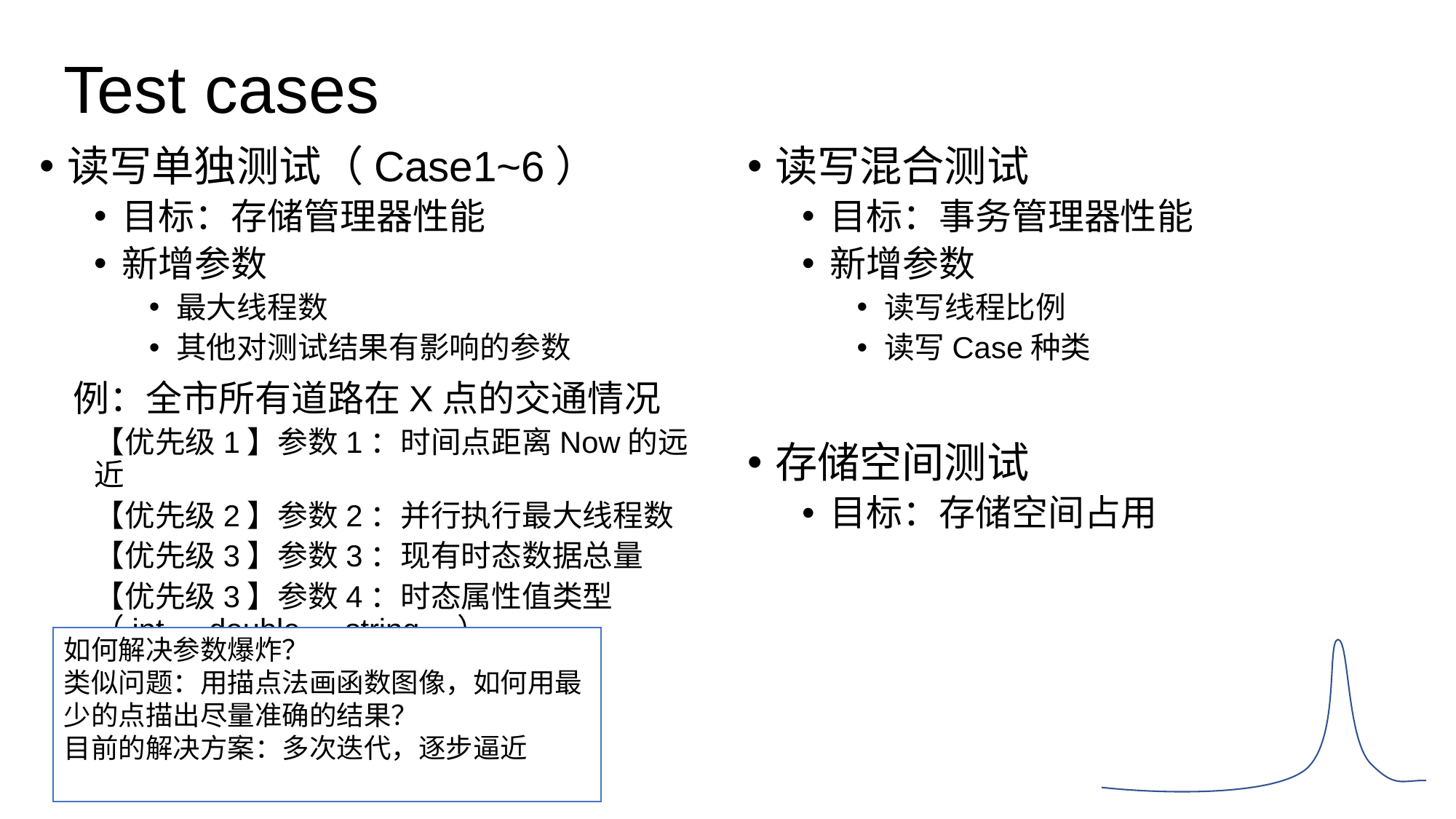

# Test cases
读写单独测试（Case1~6）
目标：存储管理器性能
新增参数
最大线程数
其他对测试结果有影响的参数
   例：全市所有道路在X点的交通情况
【优先级1】参数1：时间点距离Now的远近
【优先级2】参数2：并行执行最大线程数
【优先级3】参数3：现有时态数据总量
【优先级3】参数4：时态属性值类型（int、double、string…）

读写混合测试
目标：事务管理器性能
新增参数
读写线程比例
读写Case种类

存储空间测试
目标：存储空间占用

如何解决参数爆炸？
类似问题：用描点法画函数图像，如何用最少的点描出尽量准确的结果？
目前的解决方案：多次迭代，逐步逼近